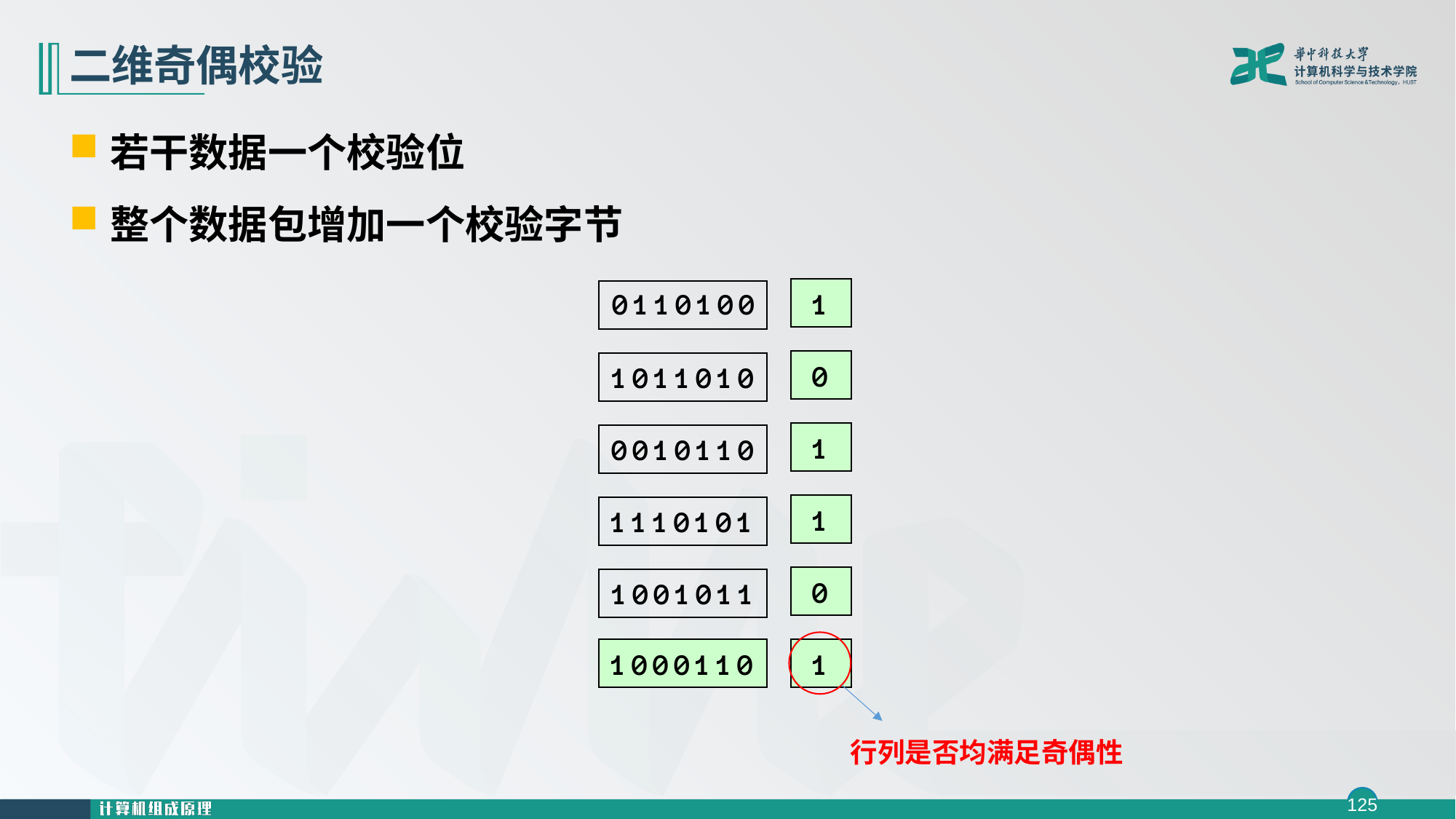

# 二维奇偶校验
若干数据一个校验位
整个数据包增加一个校验字节

1
0110100

0
1011010

1
0010110

1
1110101

0
1001011

1000110
1

行列是否均满足奇偶性